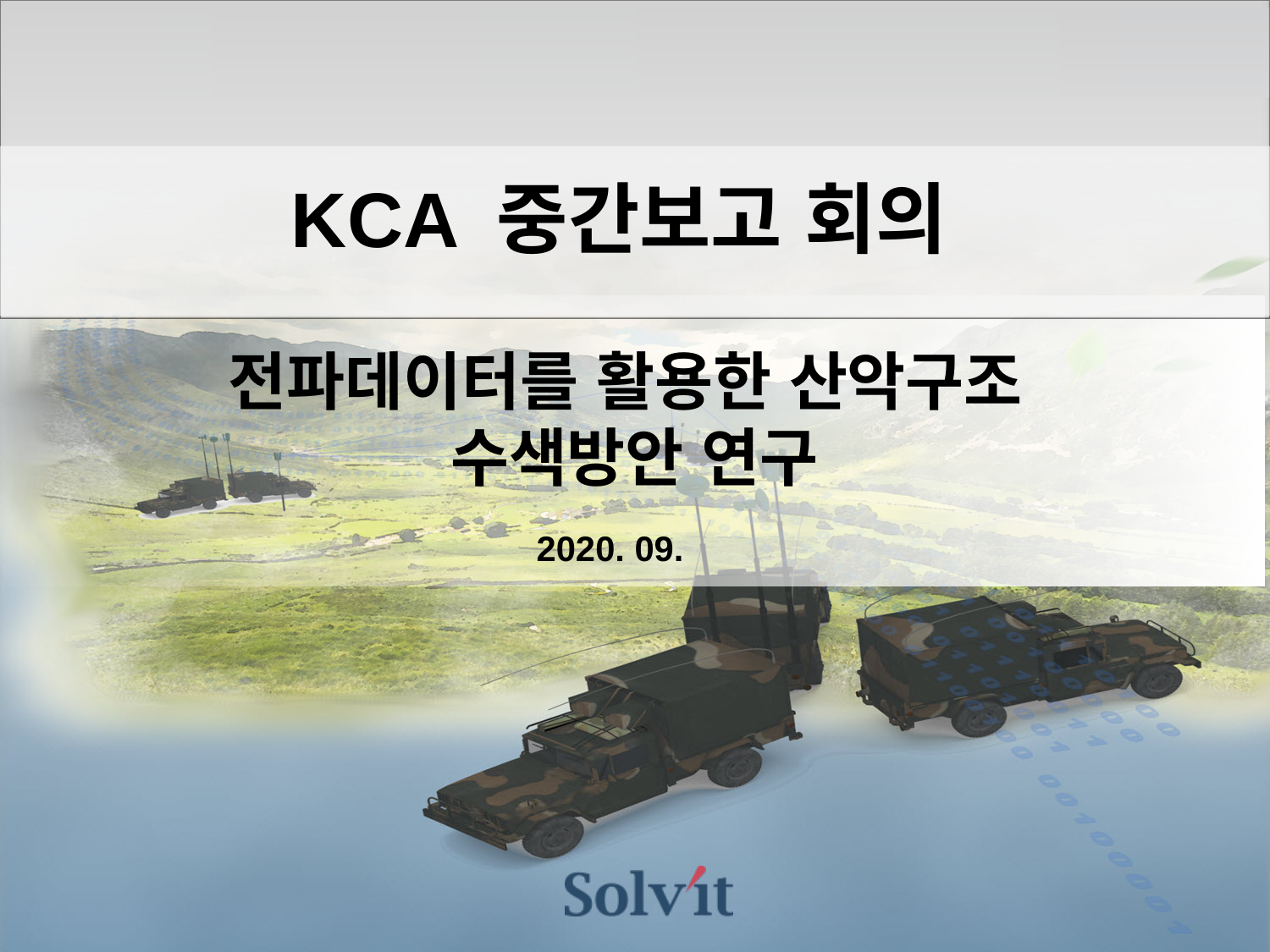

KCA 중간보고 회의
# 전파데이터를 활용한 산악구조 수색방안 연구
2020. 09.